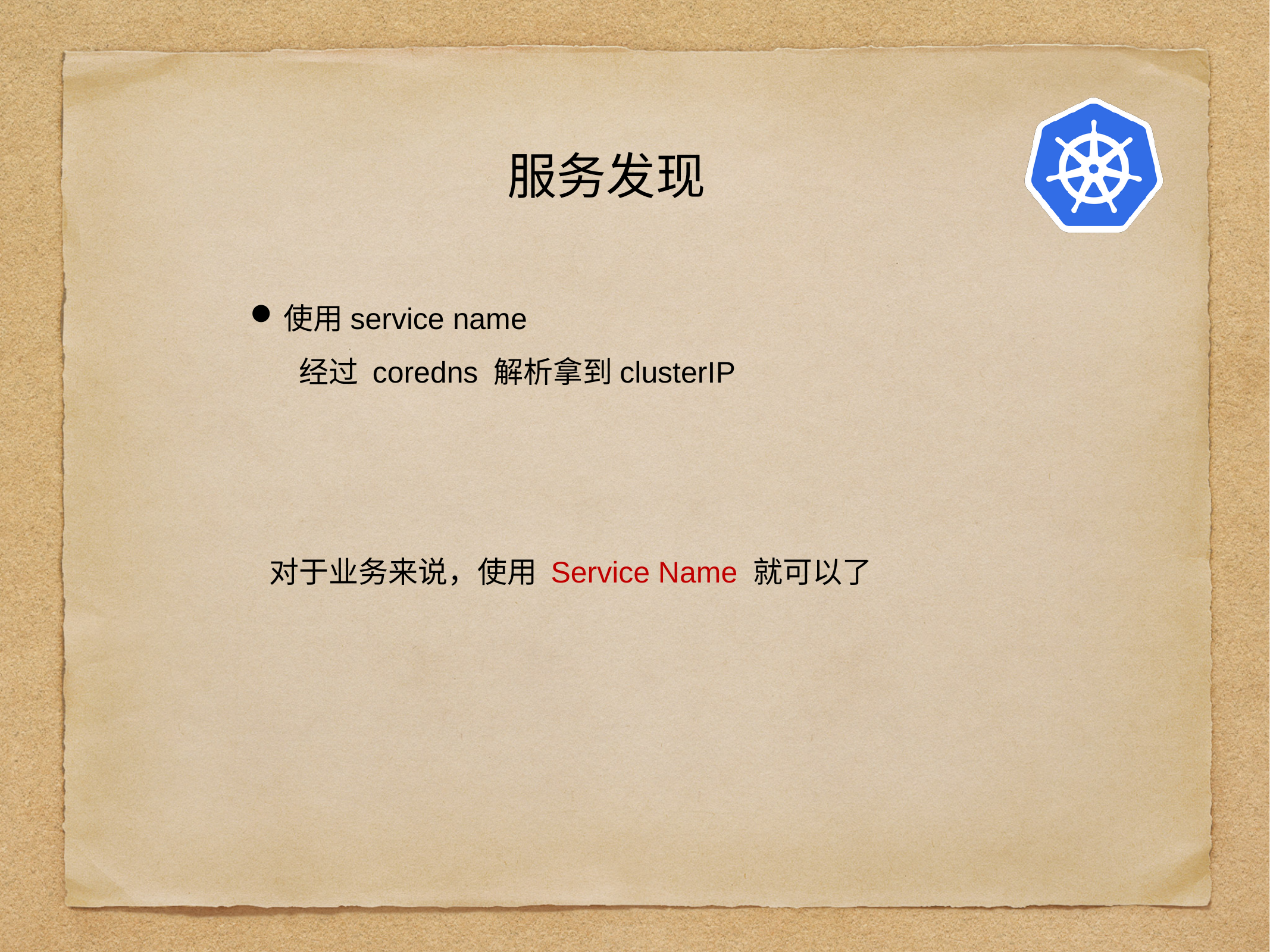

服务发现
# 使用service name 经过 coredns 解析拿到clusterIP
对于业务来说，使用 Service Name 就可以了